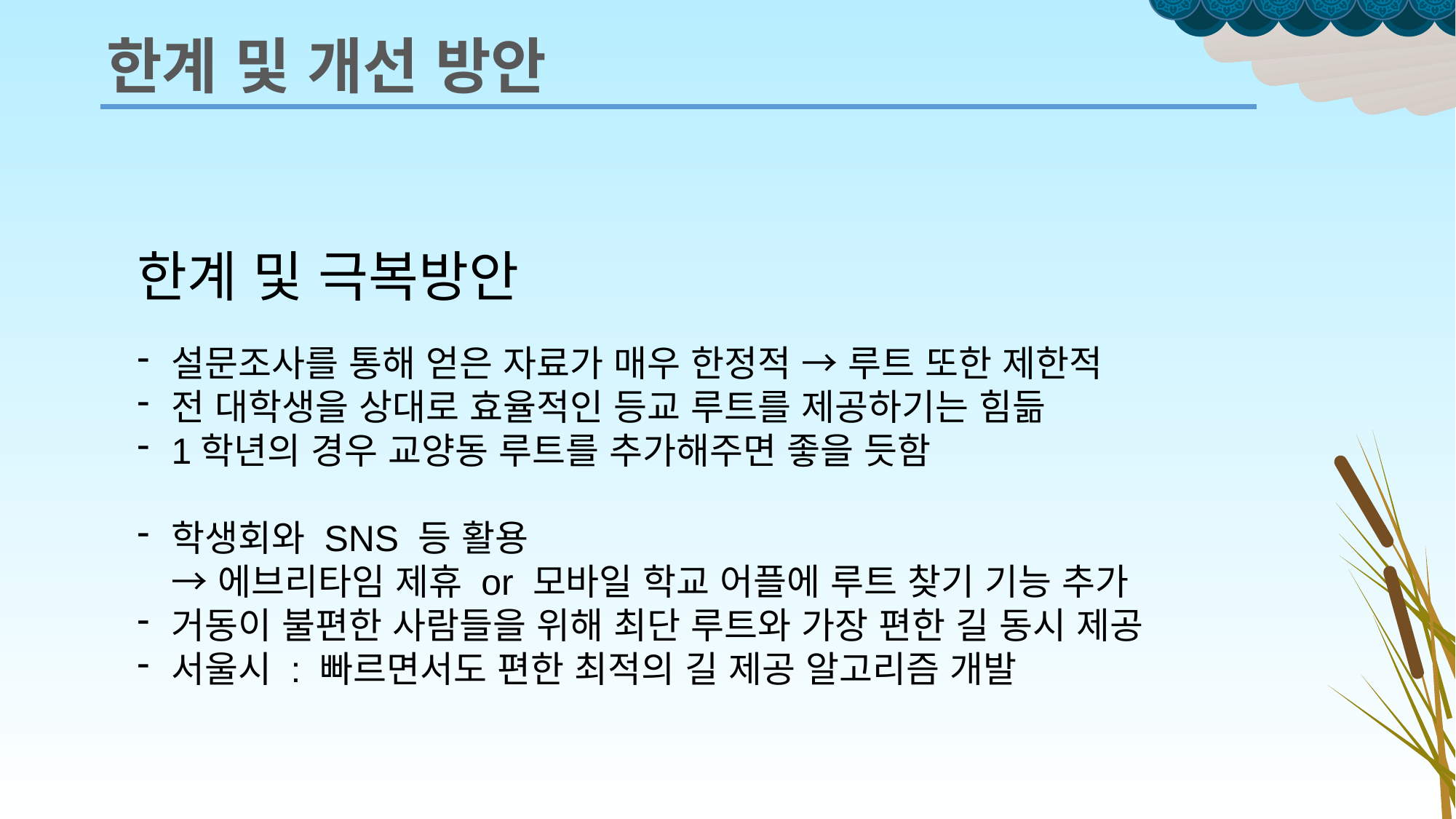

한계 및 개선 방안

한계 및 극복방안

설문조사를 통해 얻은 자료가 매우 한정적 → 루트 또한 제한적
전 대학생을 상대로 효율적인 등교 루트를 제공하기는 힘듦
1학년의 경우 교양동 루트를 추가해주면 좋을 듯함

학생회와 SNS 등 활용
→ 에브리타임 제휴 or 모바일 학교 어플에 루트 찾기 기능 추가
거동이 불편한 사람들을 위해 최단 루트와 가장 편한 길 동시 제공
서울시 : 빠르면서도 편한 최적의 길 제공 알고리즘 개발